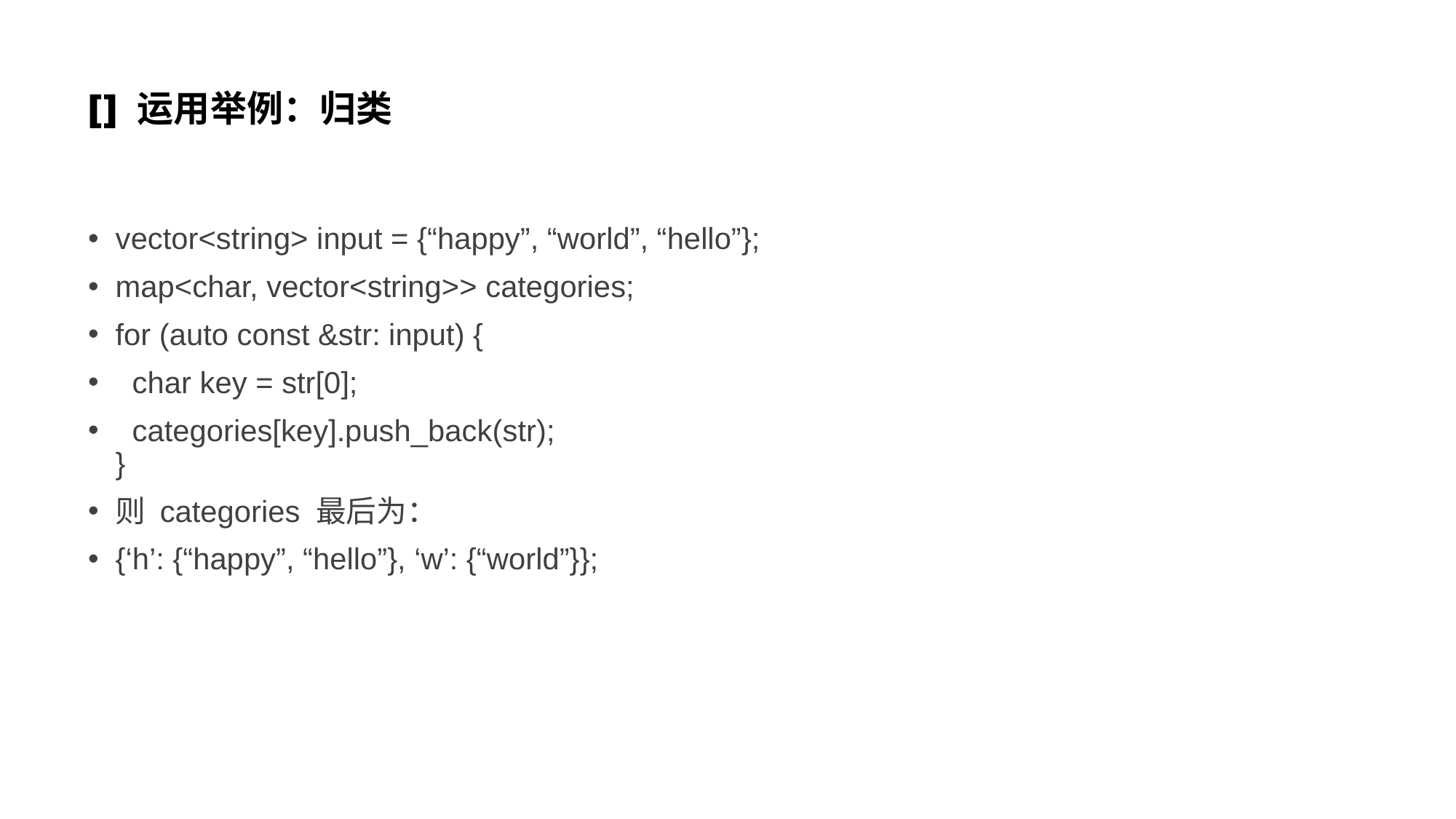

# [] 运用举例：归类
vector<string> input = {“happy”, “world”, “hello”};
map<char, vector<string>> categories;
for (auto const &str: input) {
  char key = str[0];
  categories[key].push_back(str);
}
则 categories 最后为：
{‘h’: {“happy”, “hello”}, ‘w’: {“world”}};